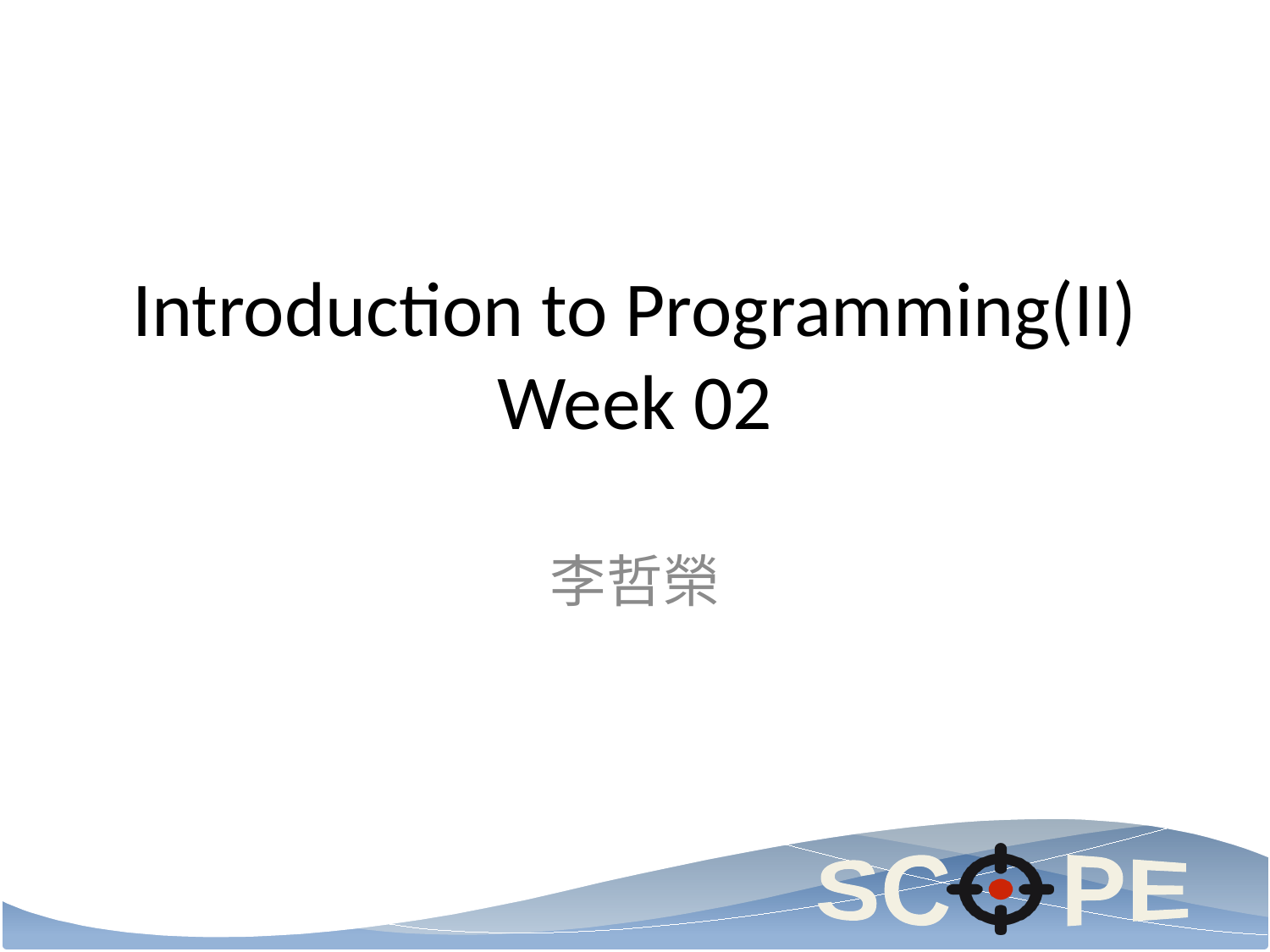

# Introduction to Programming(II) Week 02
李哲榮